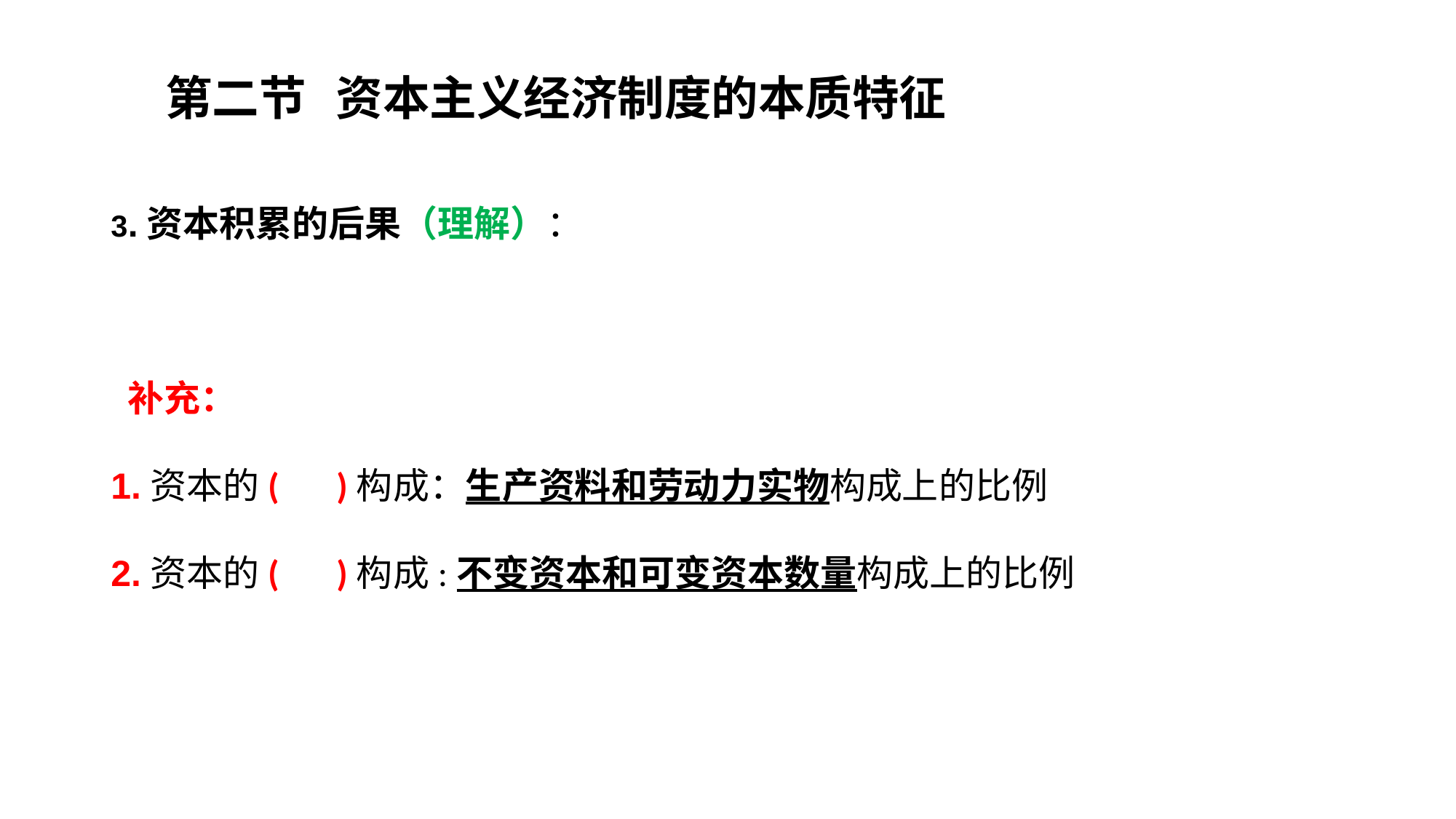

第二节	资本主义经济制度的本质特征
3.资本积累的后果（理解）：

 补充：
1.资本的(       )构成：生产资料和劳动力实物构成上的比例
2.资本的(       )构成:不变资本和可变资本数量构成上的比例